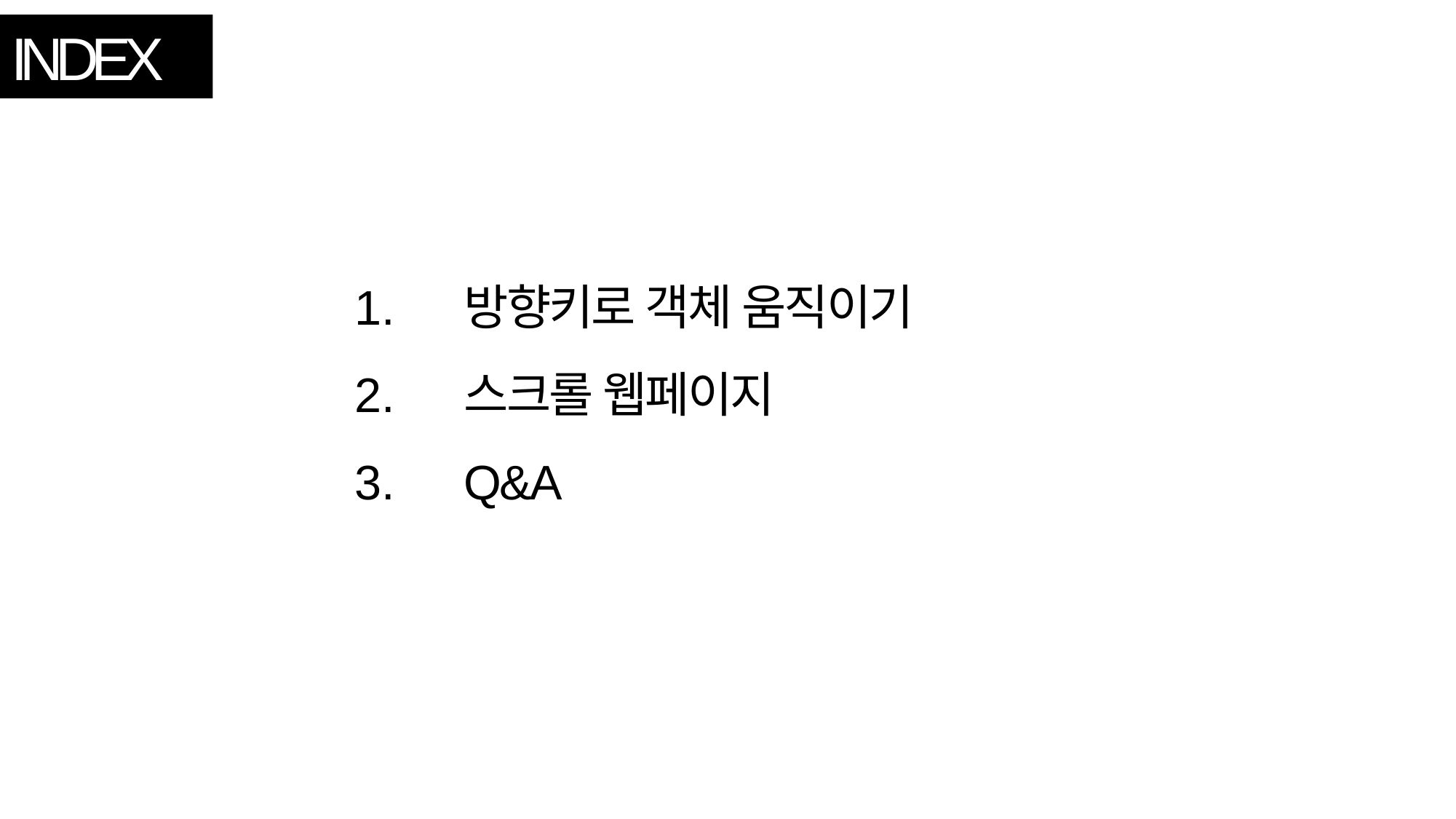

# INDEX
방향키로 객체 움직이기
스크롤 웹페이지
Q&A